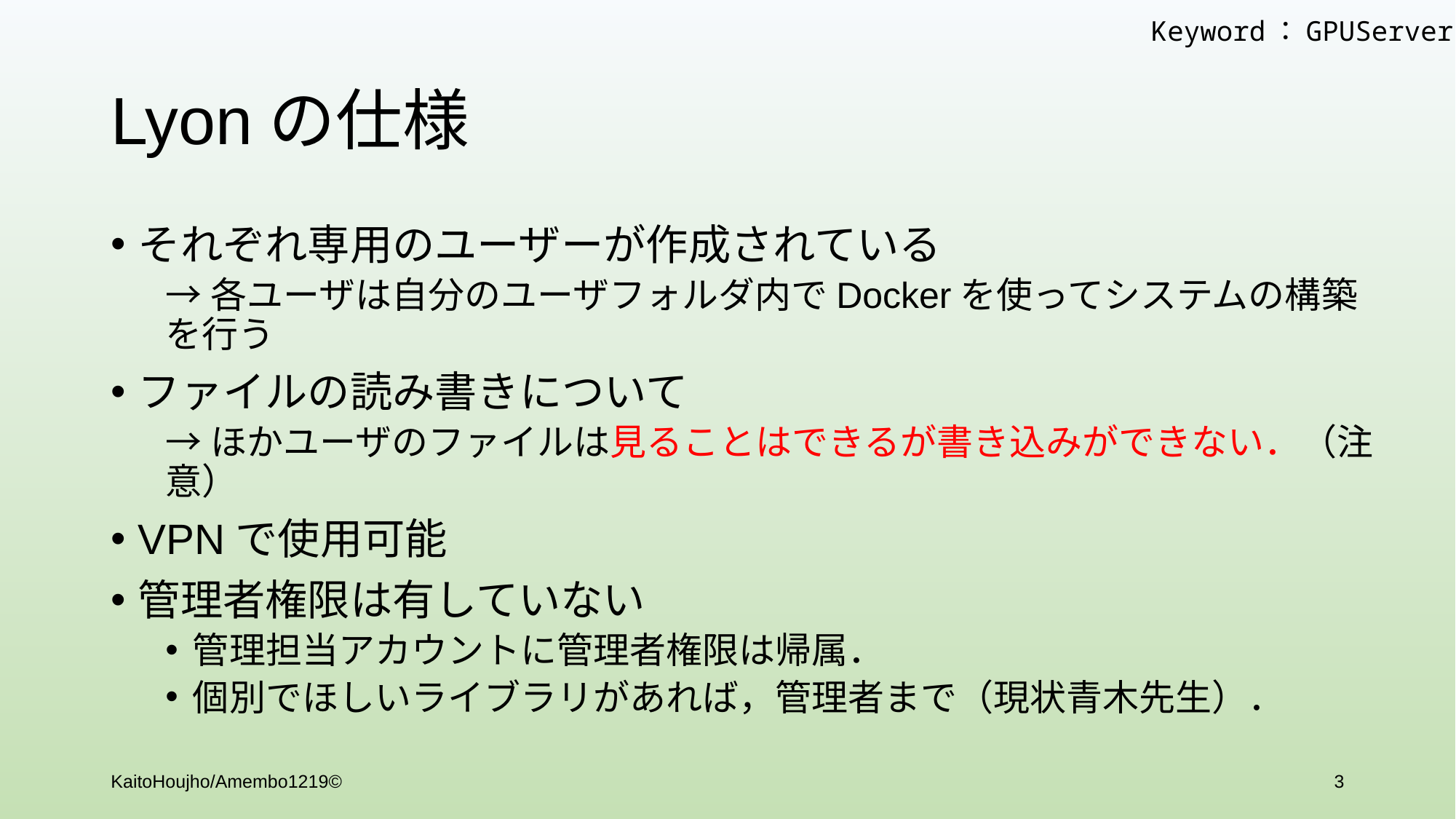

Keyword：GPUServer
# Lyonの仕様
それぞれ専用のユーザーが作成されている
→各ユーザは自分のユーザフォルダ内でDockerを使ってシステムの構築を行う
ファイルの読み書きについて
→ほかユーザのファイルは見ることはできるが書き込みができない．（注意）
VPNで使用可能
管理者権限は有していない
管理担当アカウントに管理者権限は帰属．
個別でほしいライブラリがあれば，管理者まで（現状青木先生）．

KaitoHoujho/Amembo1219©
3